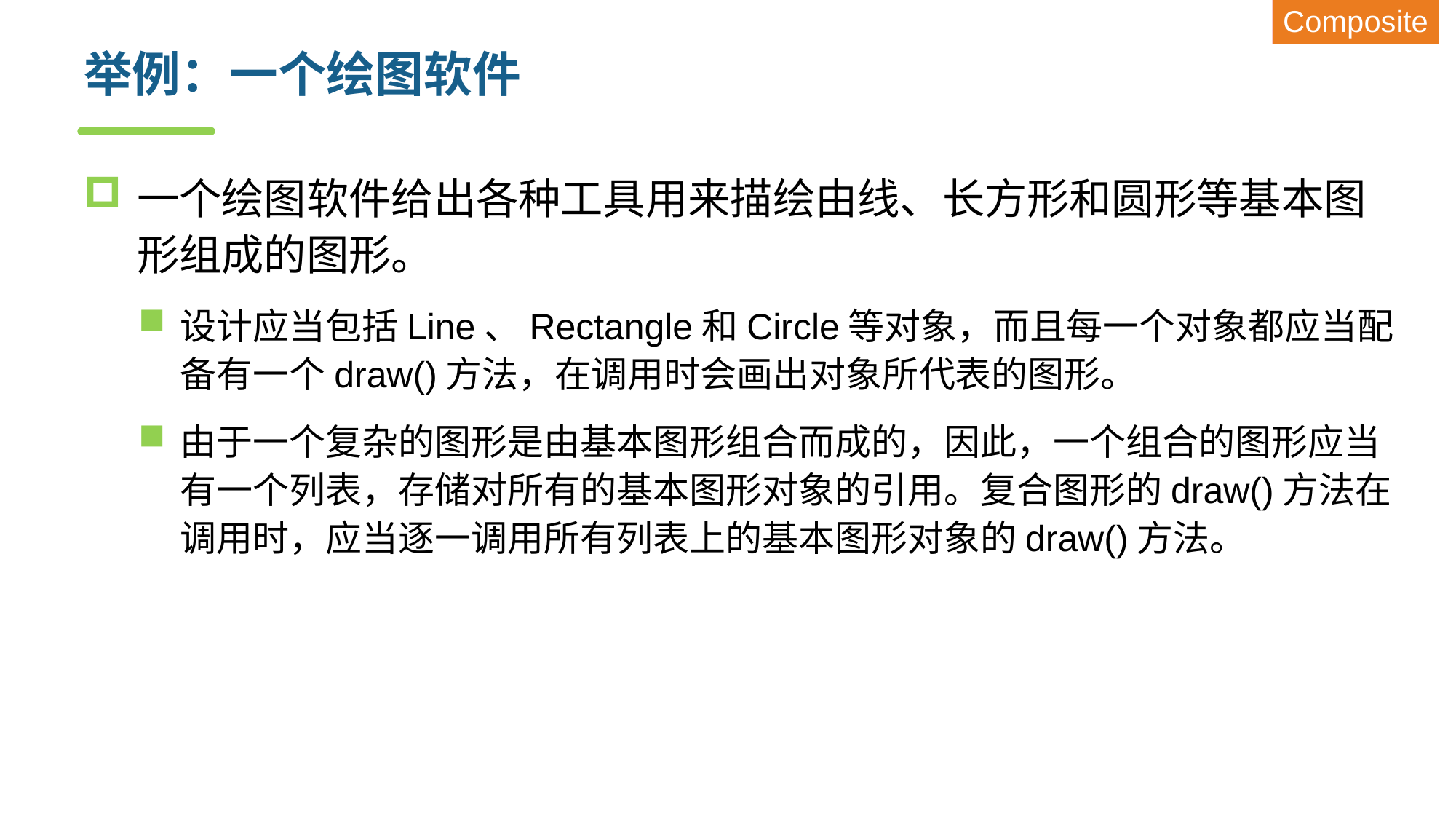

Composite
# 举例：一个绘图软件
一个绘图软件给出各种工具用来描绘由线、长方形和圆形等基本图形组成的图形。
设计应当包括Line、Rectangle和Circle等对象，而且每一个对象都应当配备有一个draw()方法，在调用时会画出对象所代表的图形。
由于一个复杂的图形是由基本图形组合而成的，因此，一个组合的图形应当有一个列表，存储对所有的基本图形对象的引用。复合图形的draw()方法在调用时，应当逐一调用所有列表上的基本图形对象的draw()方法。

101